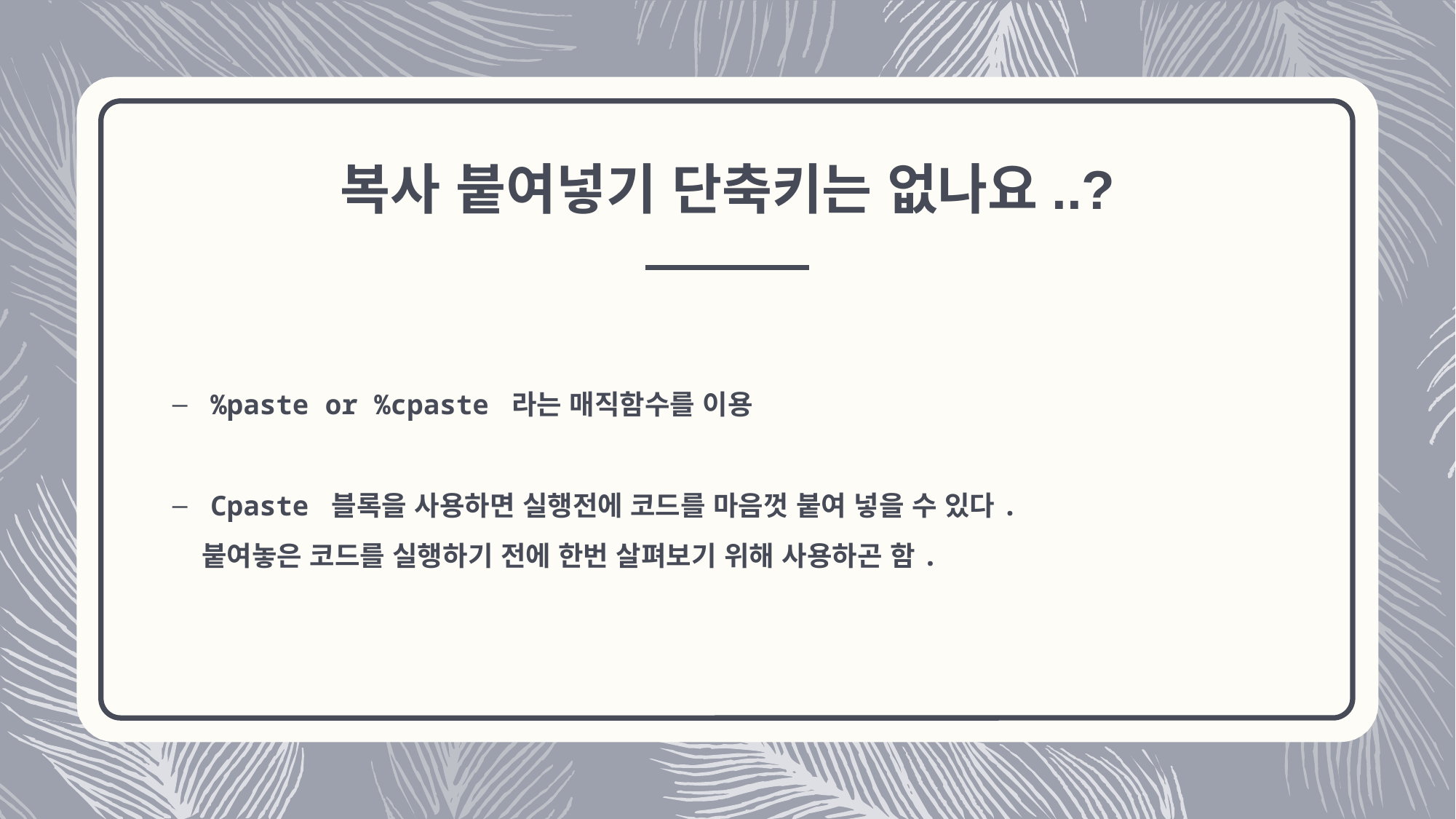

# 복사 붙여넣기 단축키는 없나요..?
%paste or %cpaste 라는 매직함수를 이용

Cpaste 블록을 사용하면 실행전에 코드를 마음껏 붙여 넣을 수 있다.
   붙여놓은 코드를 실행하기 전에 한번 살펴보기 위해 사용하곤 함.